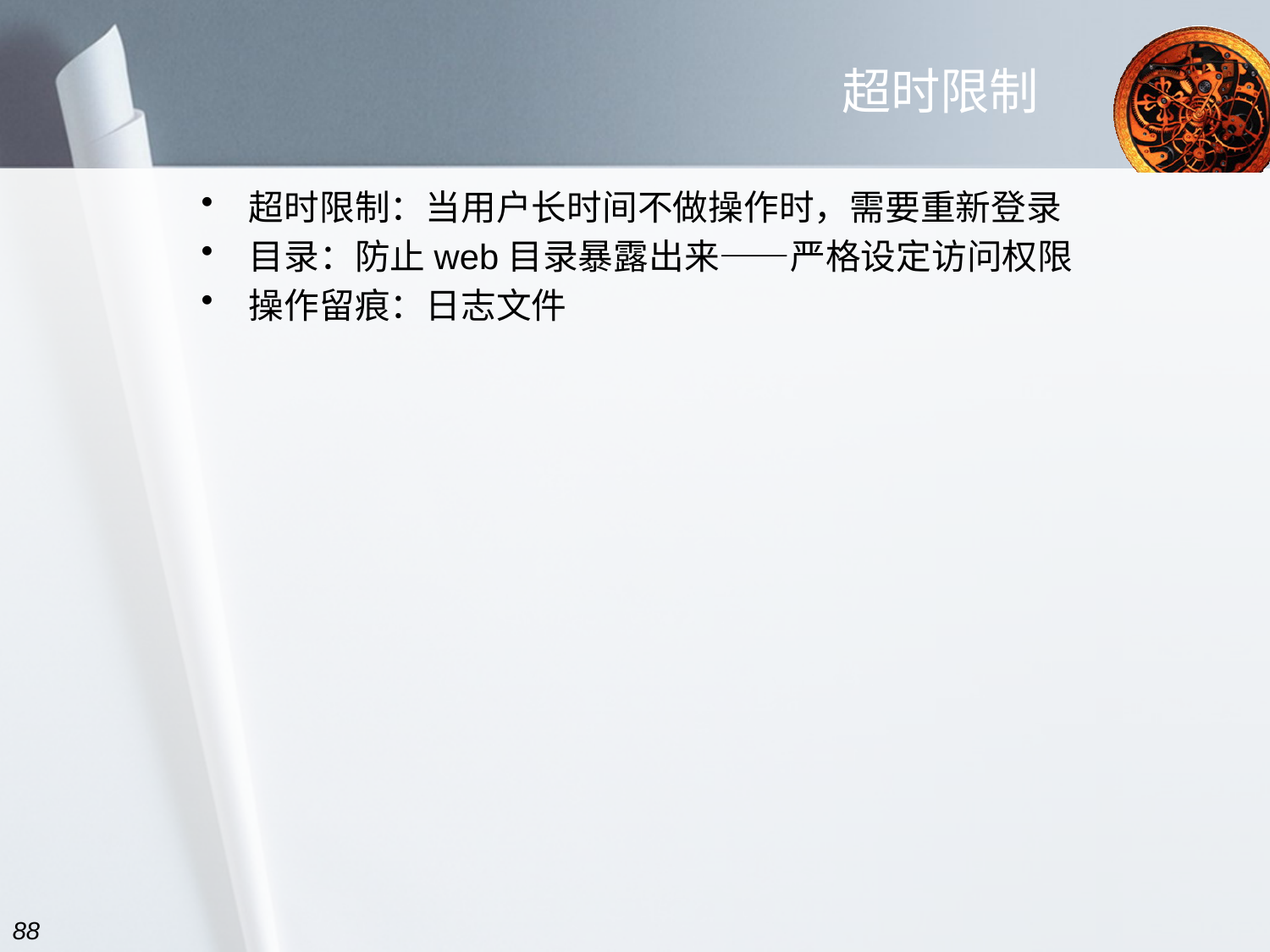

# 超时限制
超时限制：当用户长时间不做操作时，需要重新登录
目录：防止web目录暴露出来——严格设定访问权限
操作留痕：日志文件
88